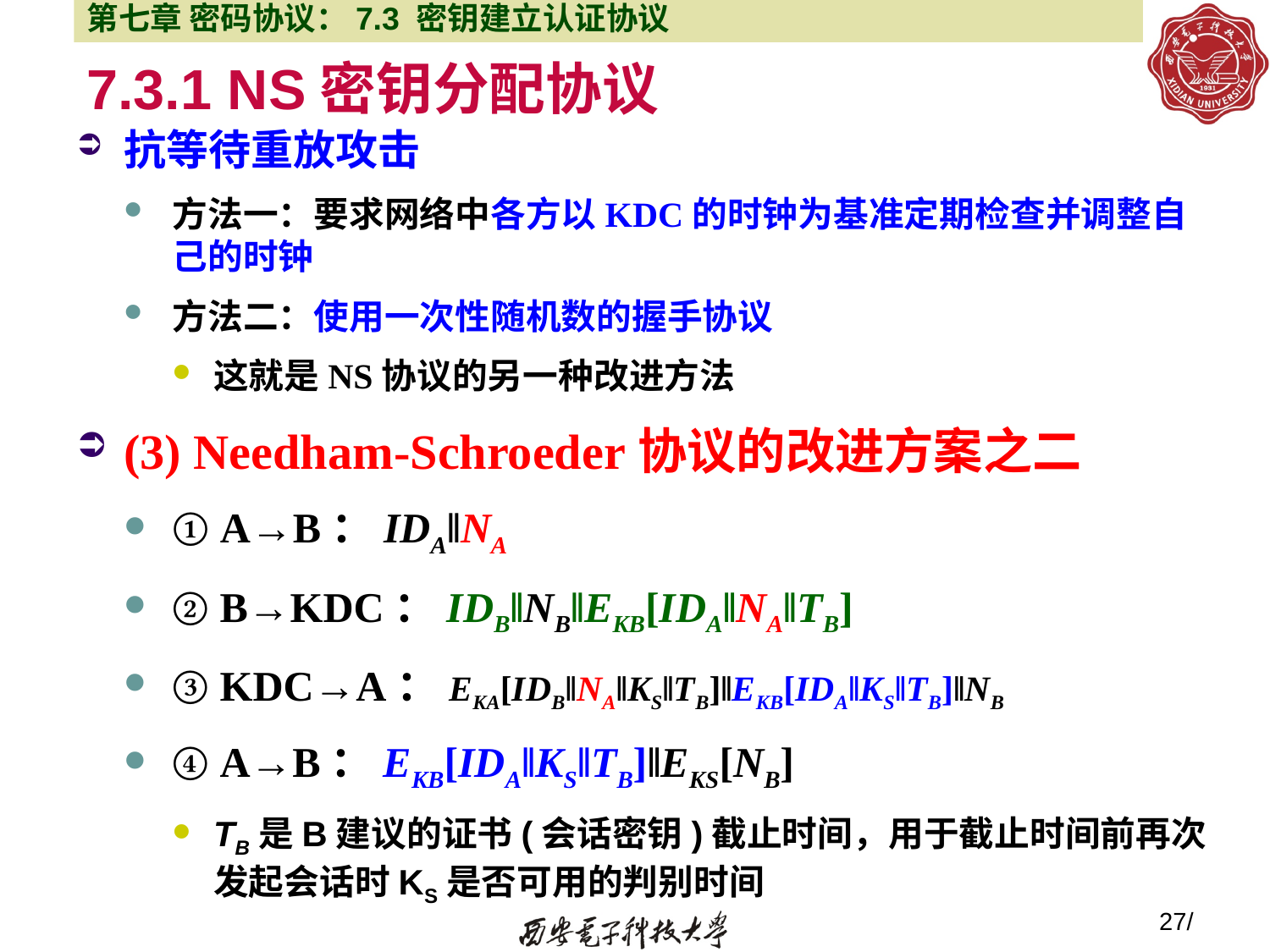

第七章 密码协议：7.3 密钥建立认证协议
# 7.3.1 NS密钥分配协议
抗等待重放攻击
方法一：要求网络中各方以KDC的时钟为基准定期检查并调整自己的时钟
方法二：使用一次性随机数的握手协议
这就是NS协议的另一种改进方法
(3) Needham-Schroeder协议的改进方案之二
① A→B：IDA‖NA
② B→KDC：IDB‖NB‖EKB[IDA‖NA‖TB]
③ KDC→A：EKA[IDB‖NA‖KS‖TB]‖EKB[IDA‖KS‖TB]‖NB
④ A→B：EKB[IDA‖KS‖TB]‖EKS[NB]
TB是B建议的证书(会话密钥)截止时间，用于截止时间前再次发起会话时KS是否可用的判别时间
27/